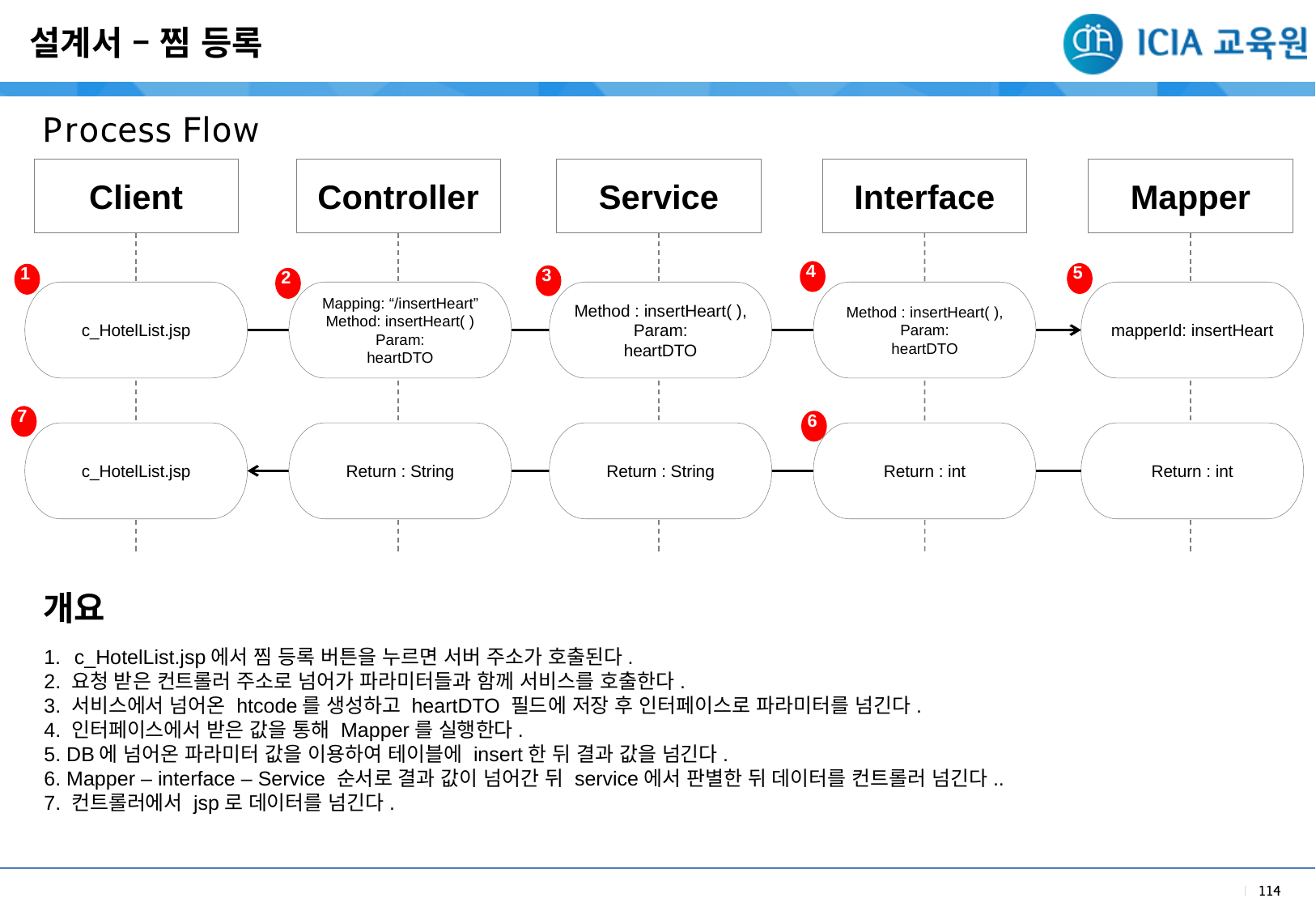

설계서 – 찜 등록
Process Flow
Client
Controller
Service
Interface
Mapper
4

5

1

3

2

c_HotelList.jsp
Mapping: “/insertHeart”
Method: insertHeart( )
Param:
heartDTO
Method : insertHeart( ),
Param:
heartDTO
Method : insertHeart( ),
Param:
heartDTO
mapperId: insertHeart
7

6

c_HotelList.jsp
Return : String
Return : String
Return : int
Return : int
개요
c_HotelList.jsp에서 찜 등록 버튼을 누르면 서버 주소가 호출된다.
2. 요청 받은 컨트롤러 주소로 넘어가 파라미터들과 함께 서비스를 호출한다.
3. 서비스에서 넘어온 htcode를 생성하고 heartDTO 필드에 저장 후 인터페이스로 파라미터를 넘긴다.
4. 인터페이스에서 받은 값을 통해 Mapper를 실행한다.
5. DB에 넘어온 파라미터 값을 이용하여 테이블에 insert한 뒤 결과 값을 넘긴다.
6. Mapper – interface – Service 순서로 결과 값이 넘어간 뒤 service에서 판별한 뒤 데이터를 컨트롤러 넘긴다..
7. 컨트롤러에서 jsp로 데이터를 넘긴다.